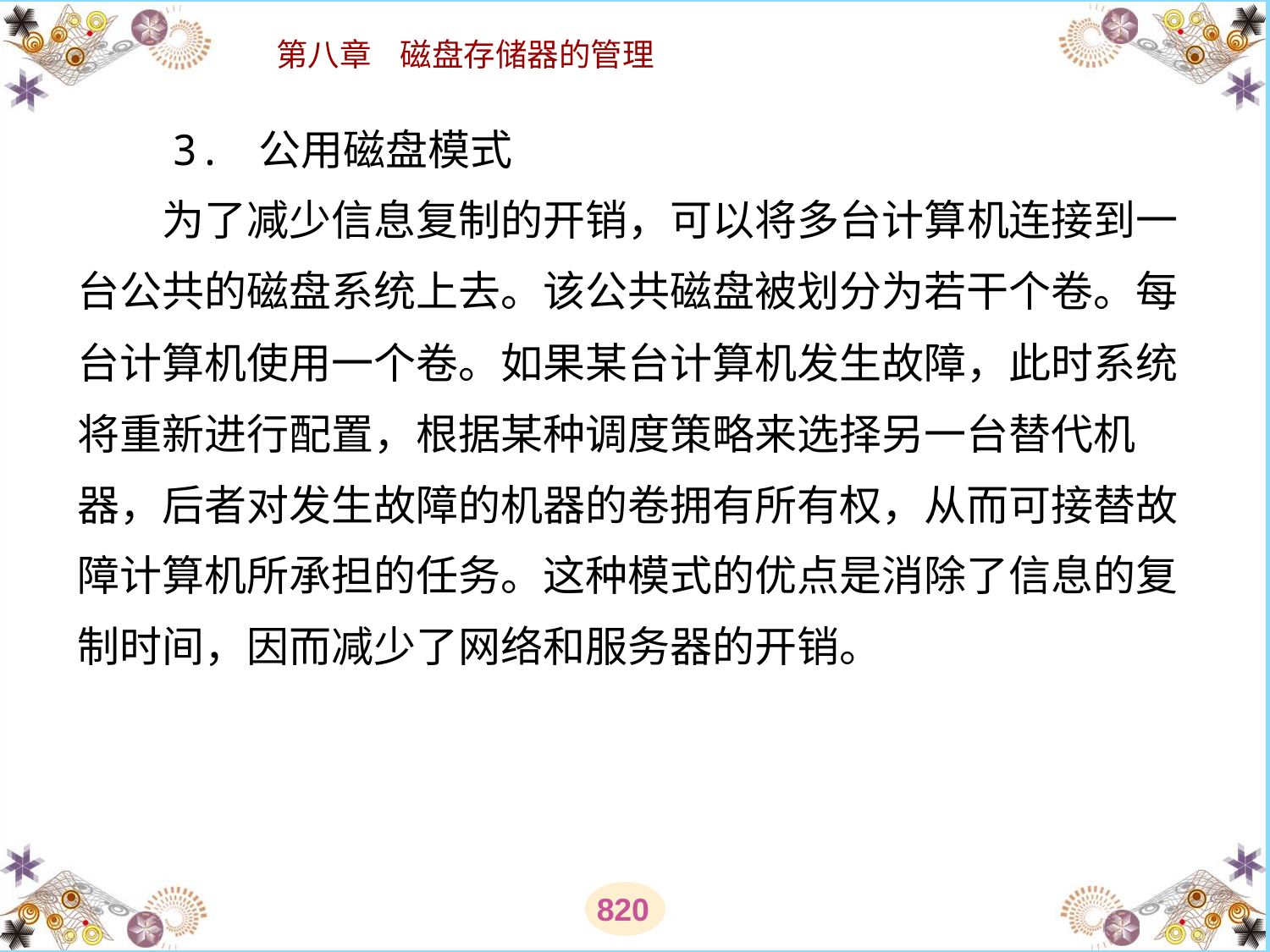

# 3. 公用磁盘模式 　　为了减少信息复制的开销，可以将多台计算机连接到一台公共的磁盘系统上去。该公共磁盘被划分为若干个卷。每台计算机使用一个卷。如果某台计算机发生故障，此时系统将重新进行配置，根据某种调度策略来选择另一台替代机器，后者对发生故障的机器的卷拥有所有权，从而可接替故障计算机所承担的任务。这种模式的优点是消除了信息的复制时间，因而减少了网络和服务器的开销。